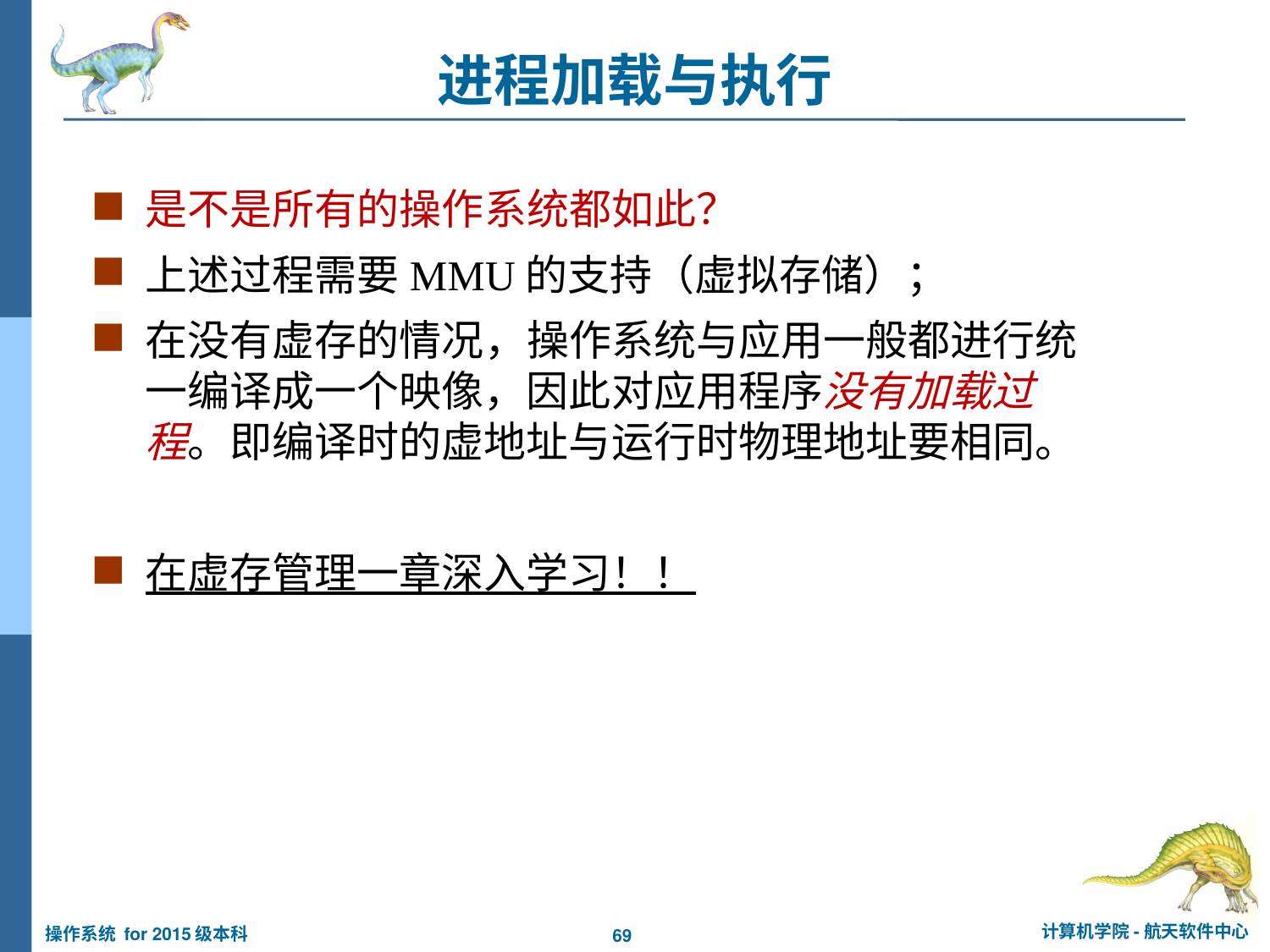

进程加载与执行
是不是所有的操作系统都如此？
上述过程需要MMU的支持（虚拟存储）；
在没有虚存的情况，操作系统与应用一般都进行统一编译成一个映像，因此对应用程序没有加载过程。即编译时的虚地址与运行时物理地址要相同。

在虚存管理一章深入学习！！